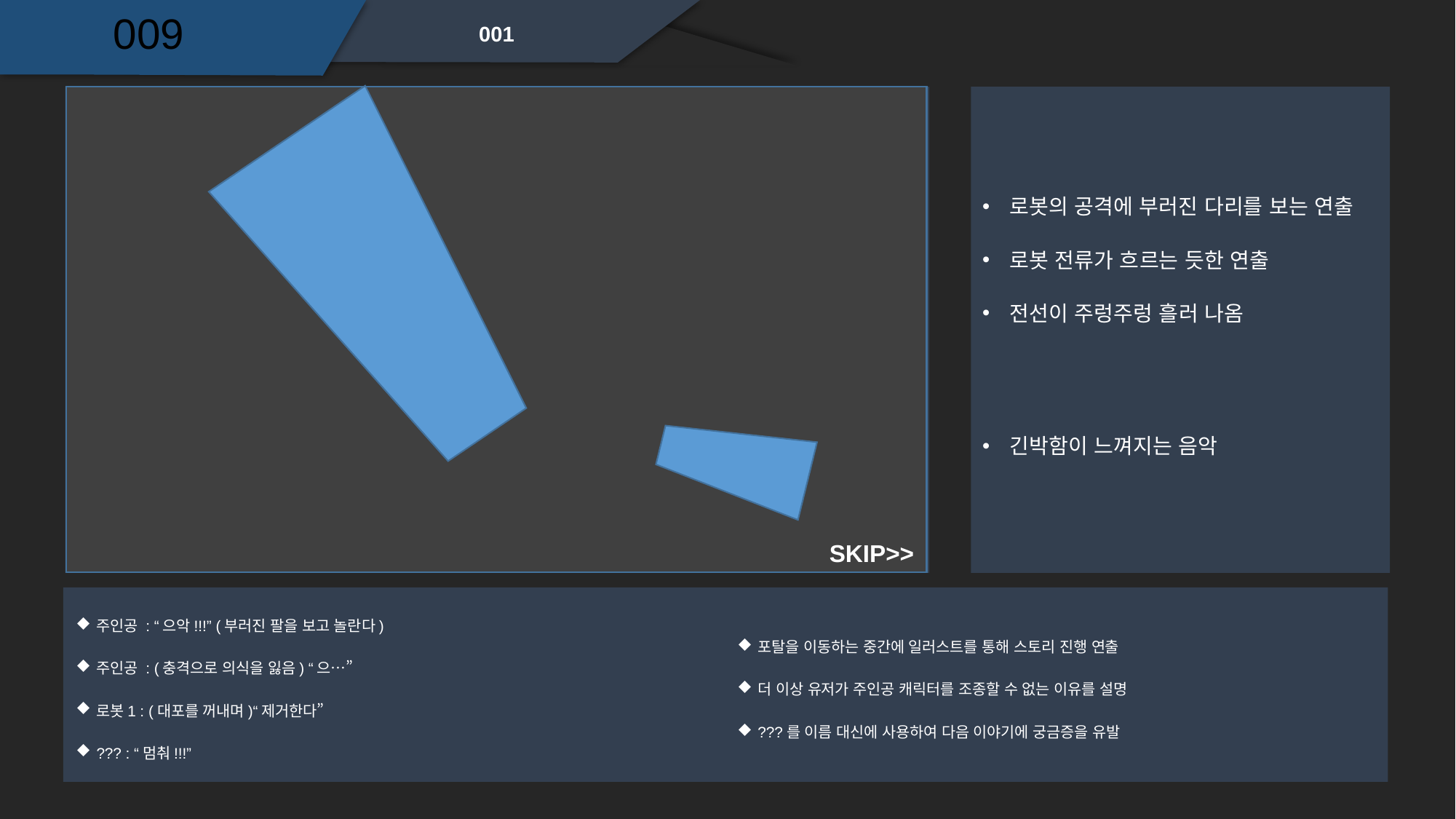

009
001

로봇의 공격에 부러진 다리를 보는 연출
로봇 전류가 흐르는 듯한 연출
전선이 주렁주렁 흘러 나옴
긴박함이 느껴지는 음악

SKIP>>
주인공 : “으악!!!” (부러진 팔을 보고 놀란다)
주인공 : (충격으로 의식을 잃음) “으…”
로봇1 : (대포를 꺼내며)“제거한다”
??? : “멈춰!!!”
포탈을 이동하는 중간에 일러스트를 통해 스토리 진행 연출
더 이상 유저가 주인공 캐릭터를 조종할 수 없는 이유를 설명
???를 이름 대신에 사용하여 다음 이야기에 궁금증을 유발